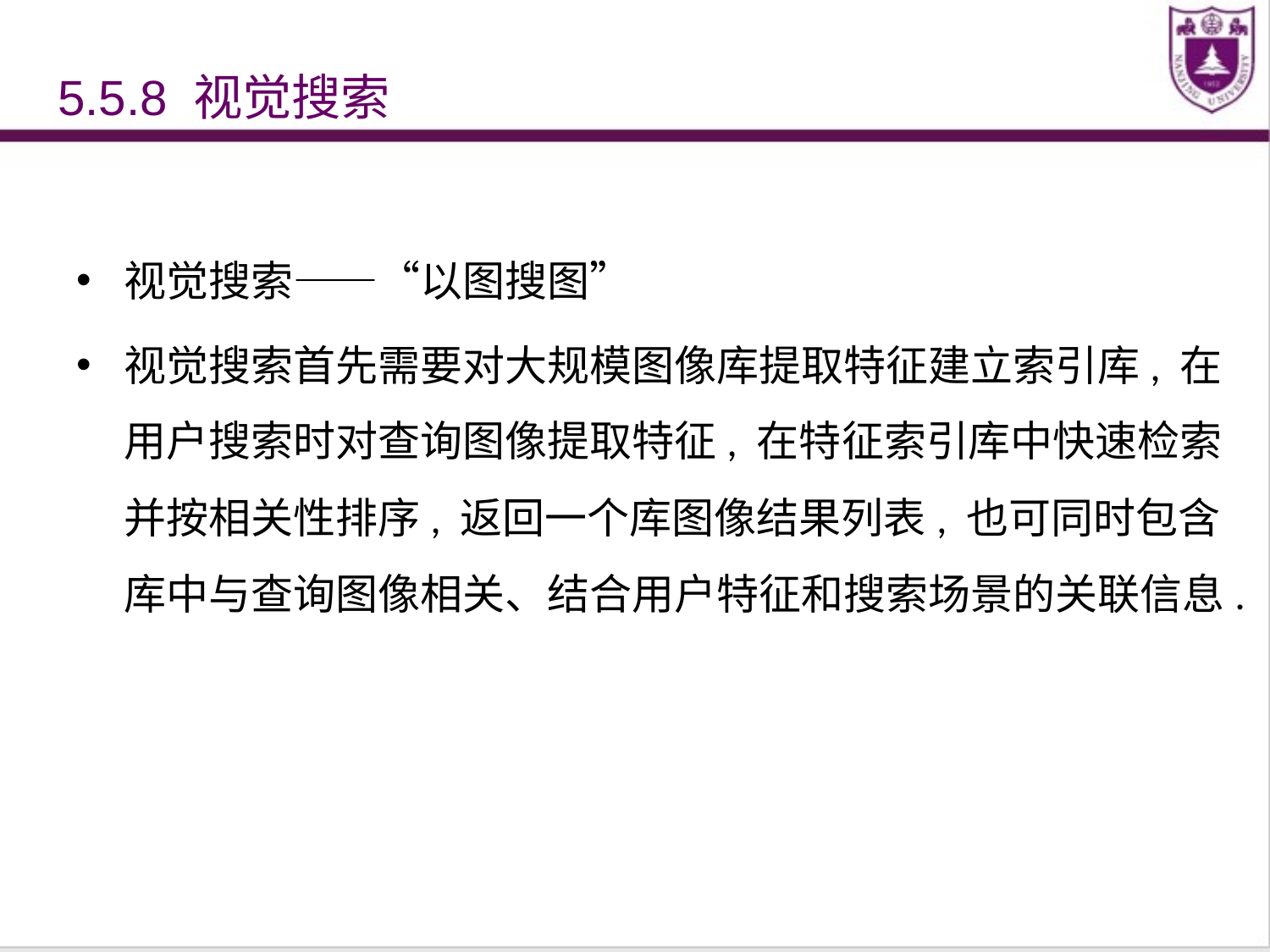

# 5.5.8 视觉搜索
视觉搜索——“以图搜图”
视觉搜索首先需要对大规模图像库提取特征建立索引库, 在用户搜索时对查询图像提取特征, 在特征索引库中快速检索并按相关性排序, 返回一个库图像结果列表, 也可同时包含库中与查询图像相关、结合用户特征和搜索场景的关联信息.